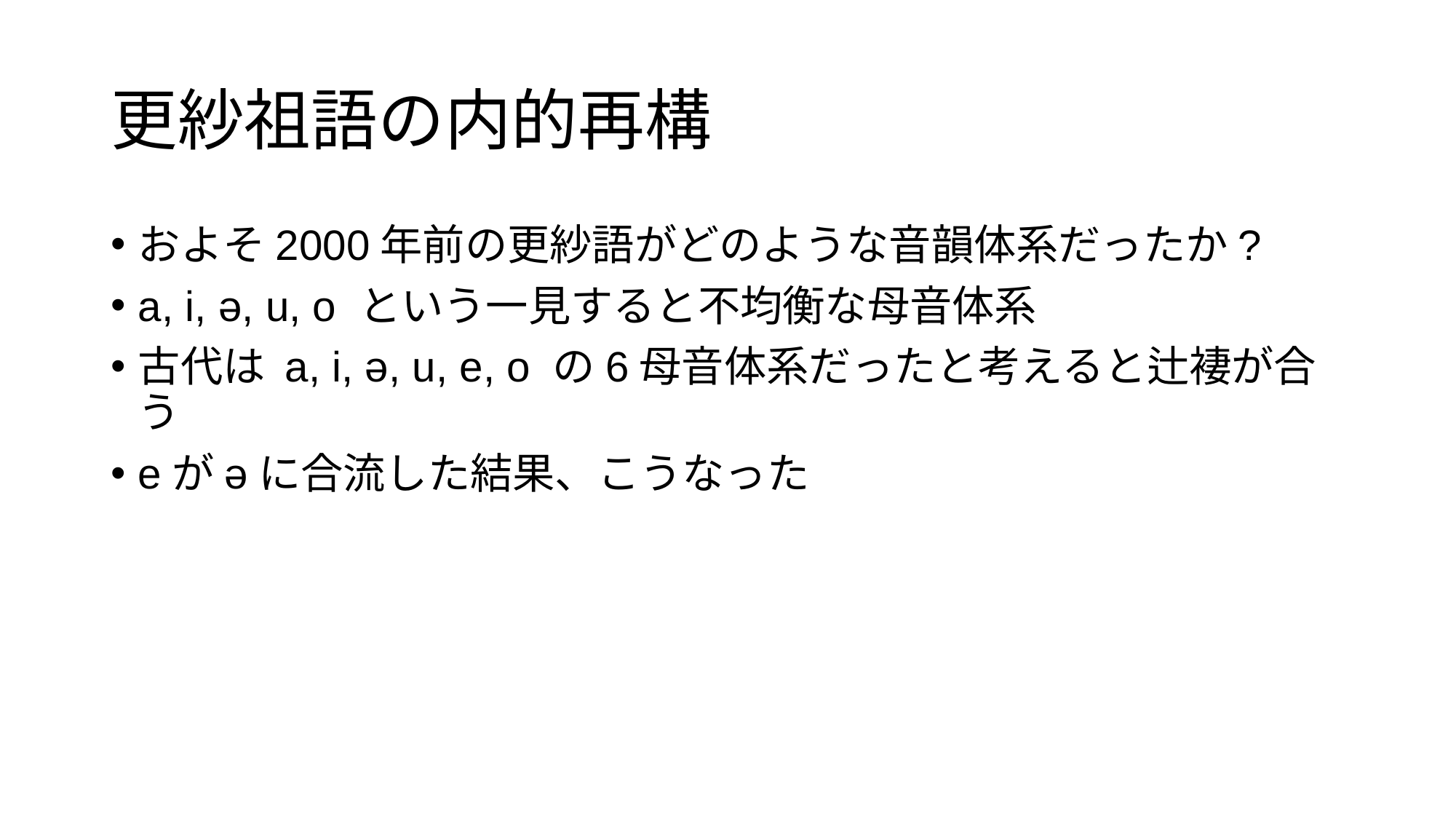

# 更紗祖語の内的再構
およそ2000年前の更紗語がどのような音韻体系だったか?
a, i, ə, u, o という一見すると不均衡な母音体系
古代は a, i, ə, u, e, o の6母音体系だったと考えると辻褄が合う
eがəに合流した結果、こうなった